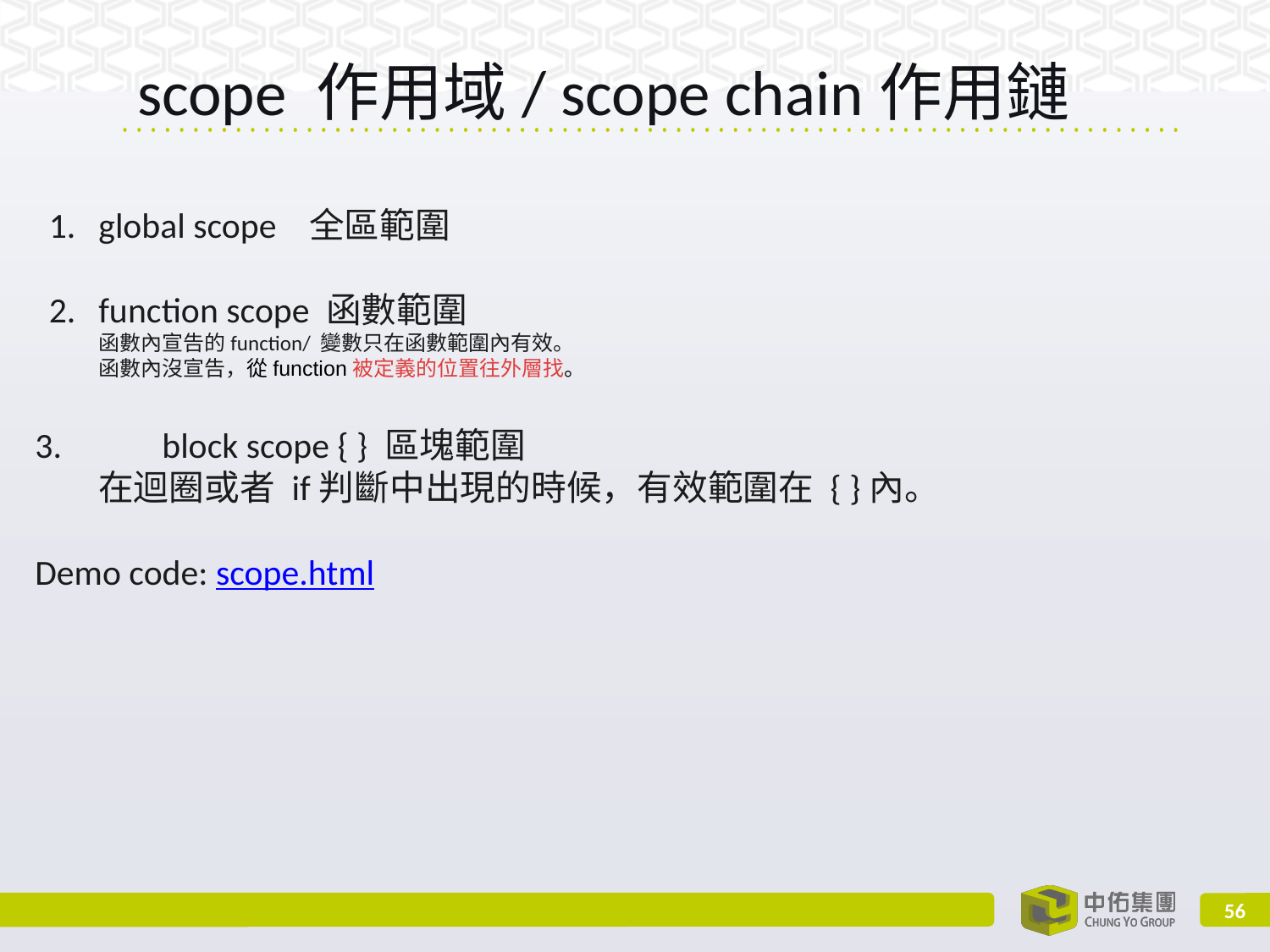

# scope 作用域/ scope chain作用鏈

global scope   全區範圍

function scope 函數範圍
函數內宣告的function/ 變數只在函數範圍內有效。
函數內沒宣告，從function被定義的位置往外層找。

3.	block scope { } 區塊範圍
在迴圈或者 if判斷中出現的時候，有效範圍在 { }內。

Demo code: scope.html
56